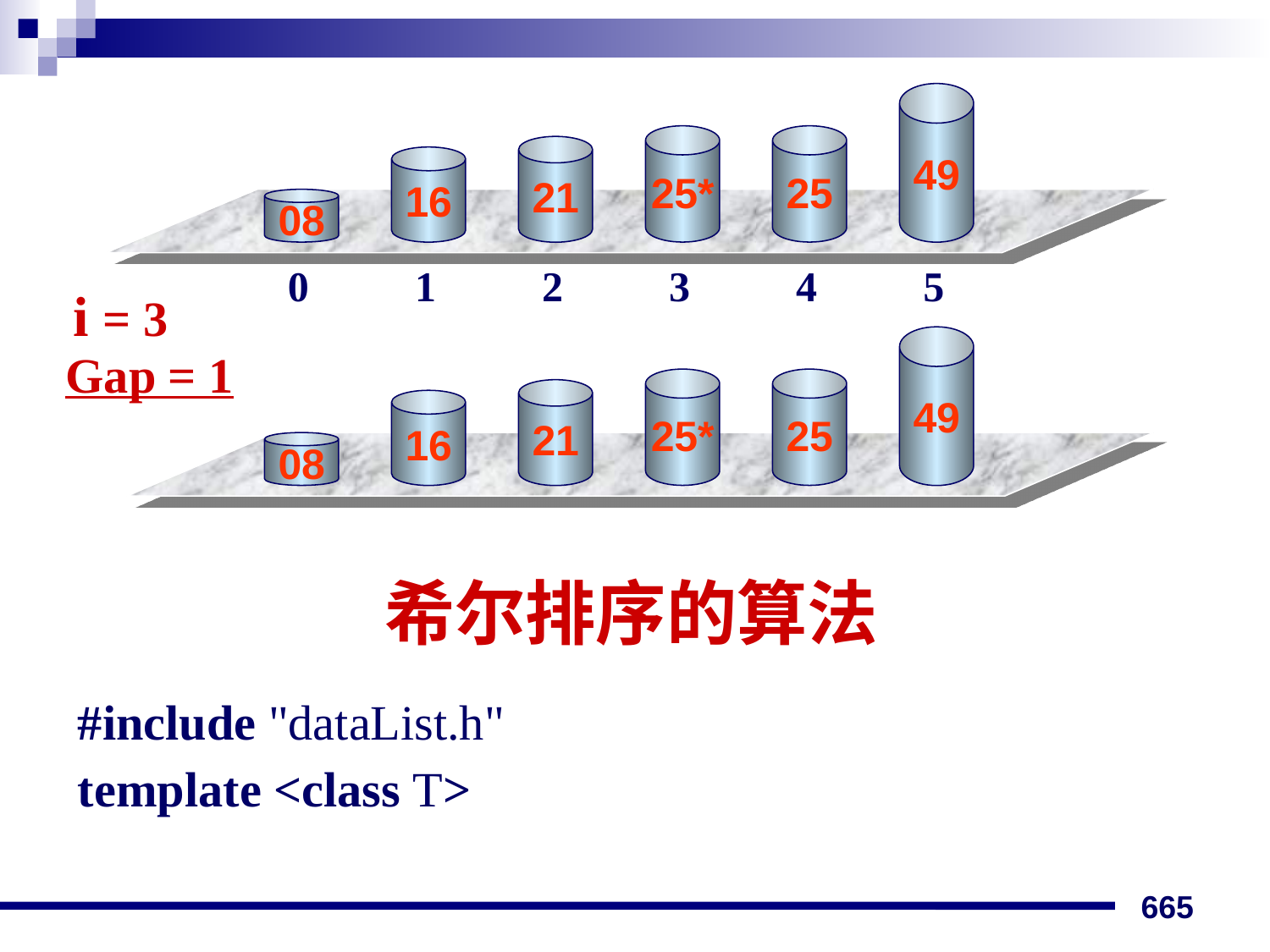

49
25*
25
21
16

08
0          1          2          3          4          5
i = 3
49
Gap = 1
25*
25
21
16

08
# 希尔排序的算法

#include "dataList.h"
template <class T>

665